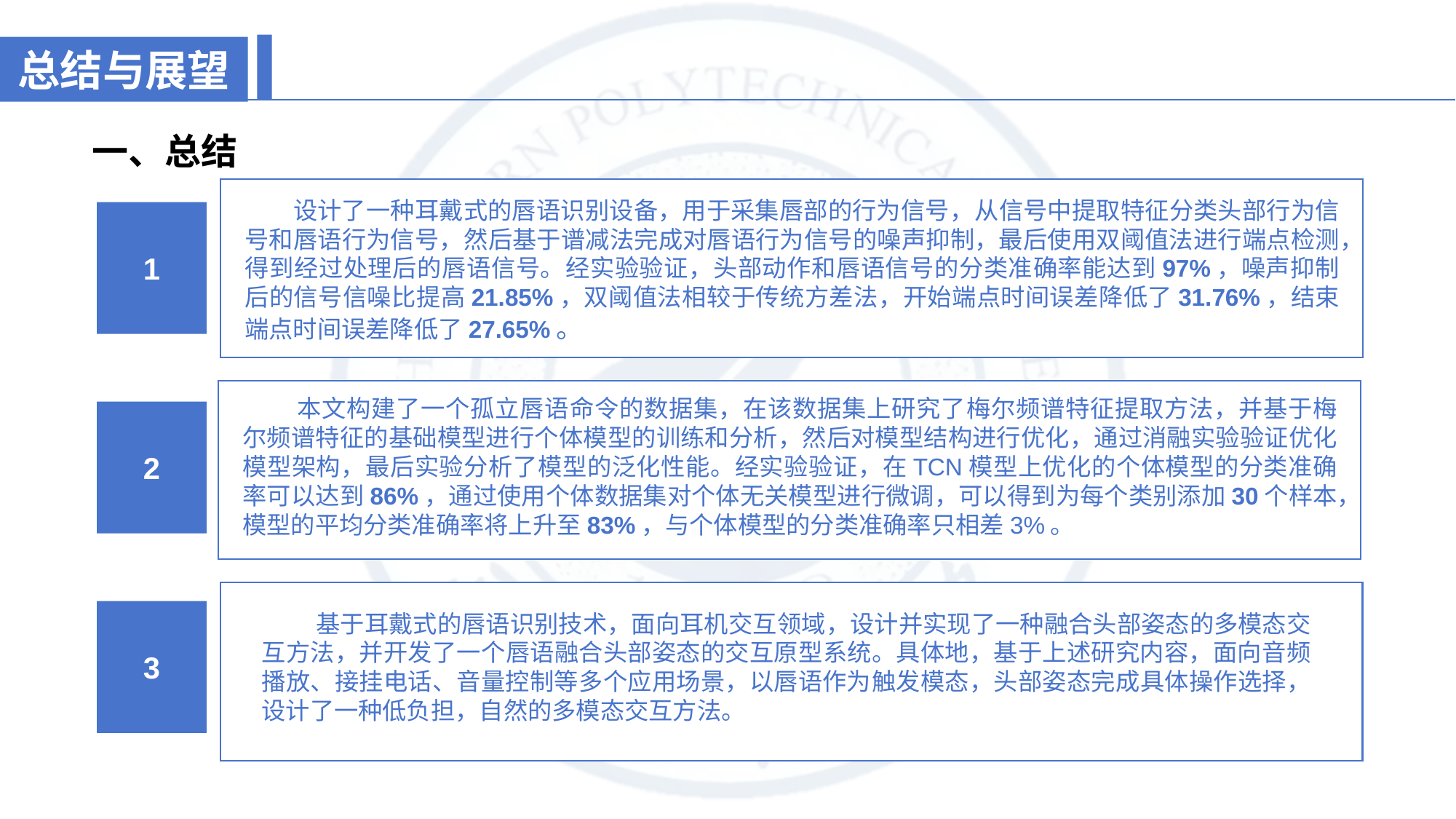

总结与展望
一、总结

1

本文构建了一个孤立唇语命令的数据集，在该数据集上研究了梅尔频谱特征提取方法，并基于梅尔频谱特征的基础模型进行个体模型的训练和分析，然后对模型结构进行优化，通过消融实验验证优化模型架构，最后实验分析了模型的泛化性能。经实验验证，在TCN模型上优化的个体模型的分类准确率可以达到86%，通过使用个体数据集对个体无关模型进行微调，可以得到为每个类别添加30个样本，模型的平均分类准确率将上升至83%，与个体模型的分类准确率只相差3%。
2

3
基于耳戴式的唇语识别技术，面向耳机交互领域，设计并实现了一种融合头部姿态的多模态交互方法，并开发了一个唇语融合头部姿态的交互原型系统。具体地，基于上述研究内容，面向音频播放、接挂电话、音量控制等多个应用场景，以唇语作为触发模态，头部姿态完成具体操作选择，设计了一种低负担，自然的多模态交互方法。
设计了一种耳戴式的唇语识别设备，用于采集唇部的行为信号，从信号中提取特征分类头部行为信号和唇语行为信号，然后基于谱减法完成对唇语行为信号的噪声抑制，最后使用双阈值法进行端点检测，得到经过处理后的唇语信号。经实验验证，头部动作和唇语信号的分类准确率能达到97%，噪声抑制后的信号信噪比提高21.85%，双阈值法相较于传统方差法，开始端点时间误差降低了31.76%，结束端点时间误差降低了27.65%。